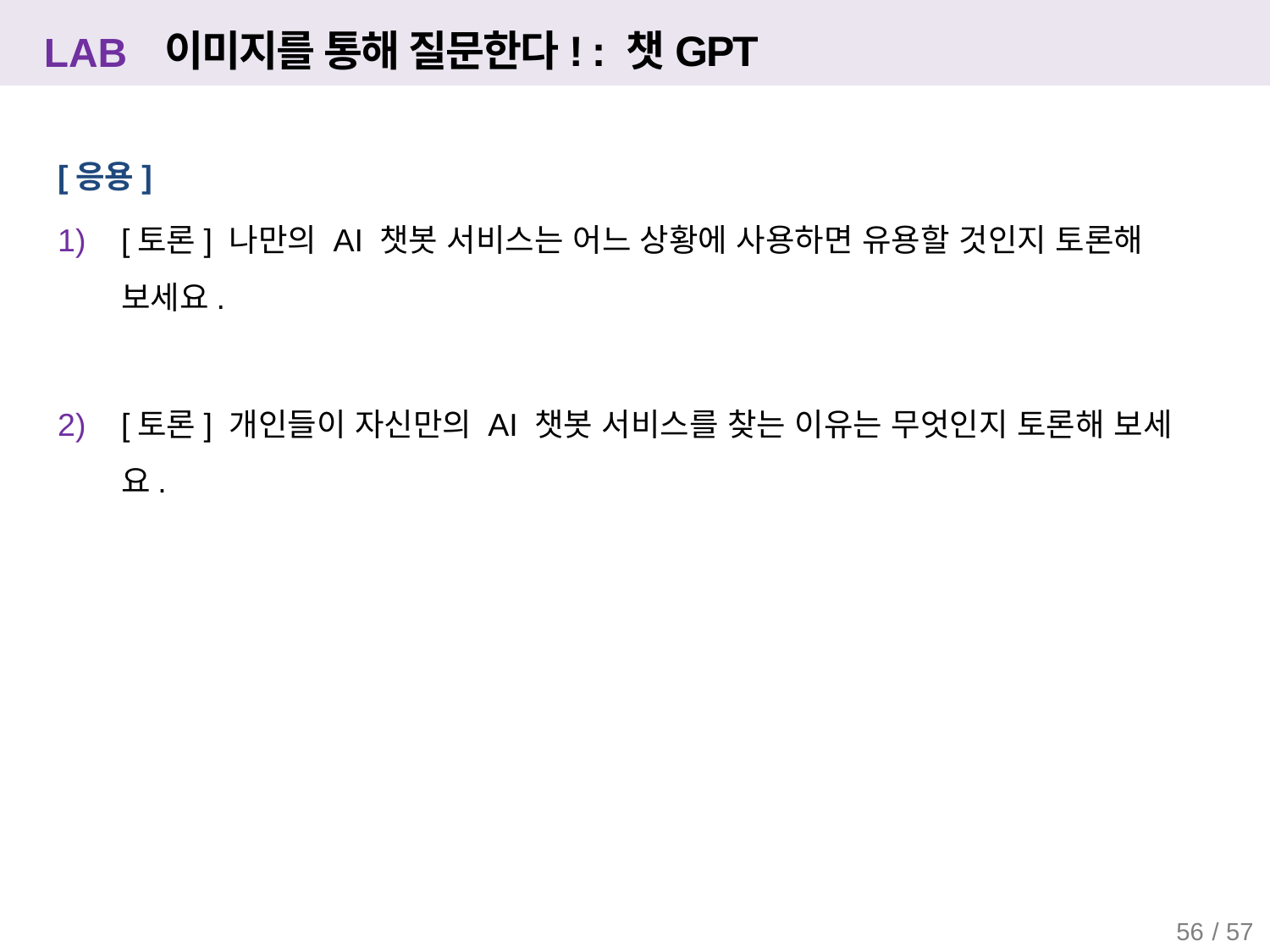

# 이미지를 통해 질문한다! : 챗GPT
[응용]
[토론] 나만의 AI 챗봇 서비스는 어느 상황에 사용하면 유용할 것인지 토론해 보세요.

[토론] 개인들이 자신만의 AI 챗봇 서비스를 찾는 이유는 무엇인지 토론해 보세요.